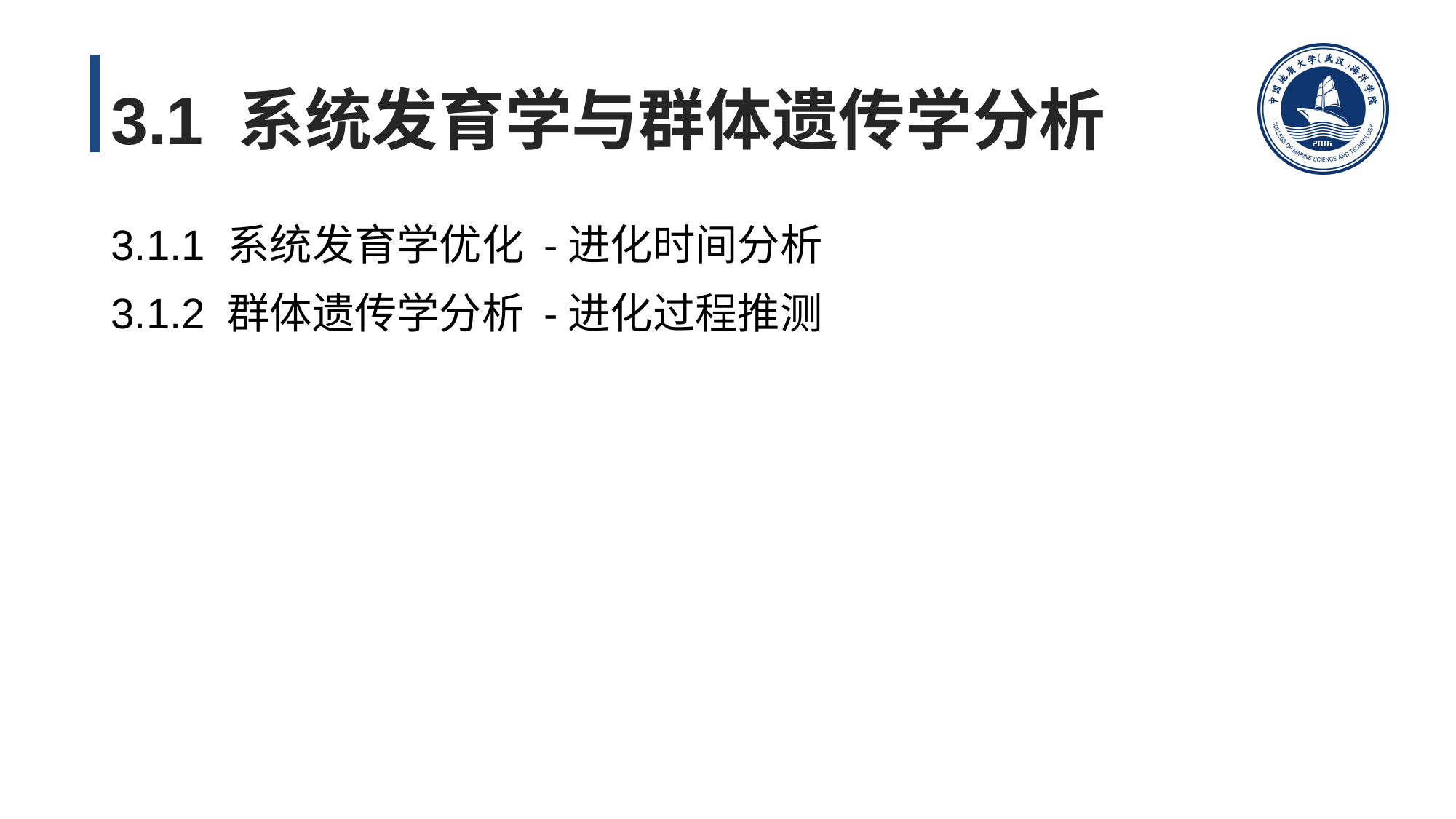

# 3.1 系统发育学与群体遗传学分析
3.1.1 系统发育学优化 -进化时间分析
3.1.2 群体遗传学分析 -进化过程推测